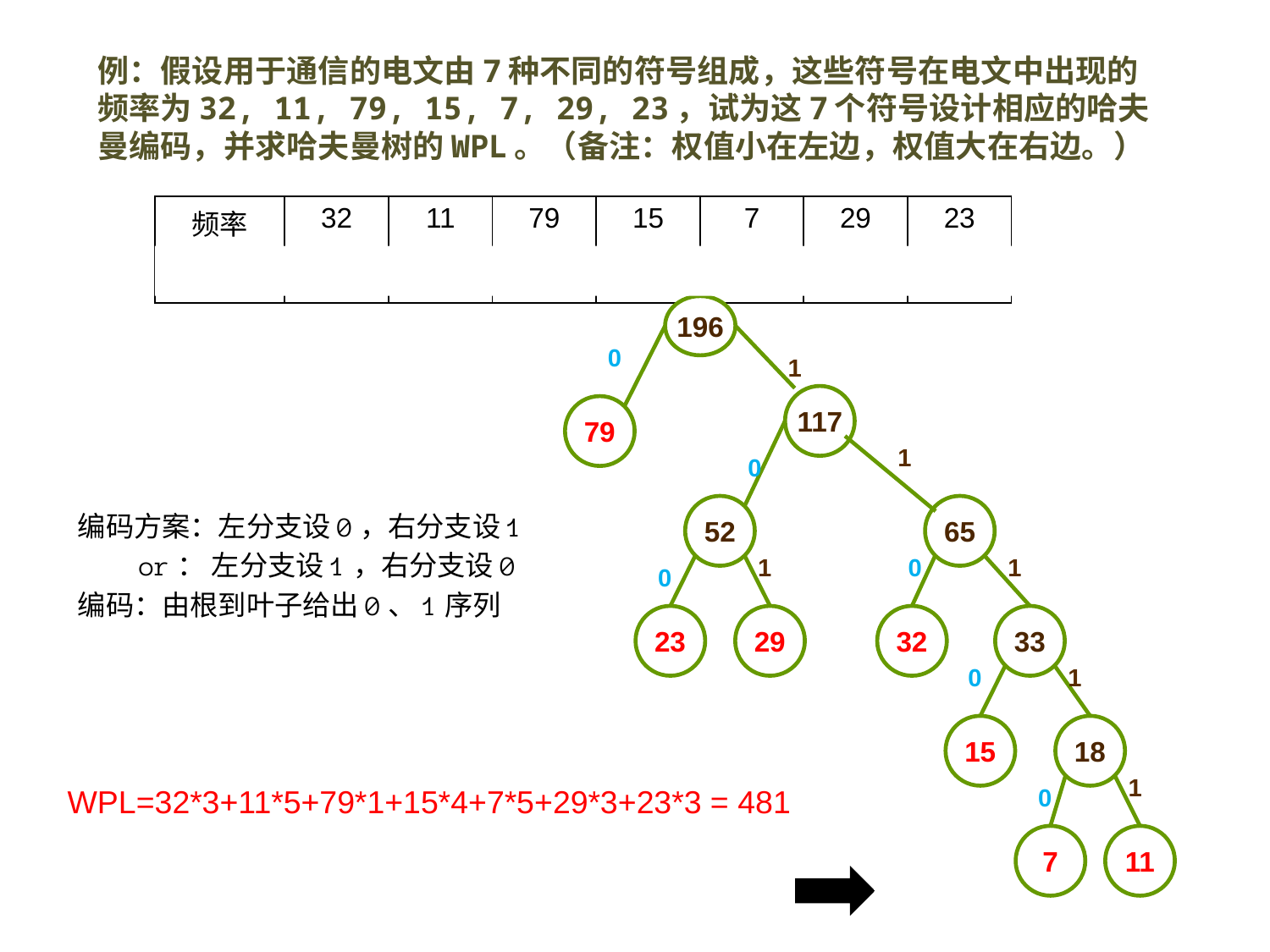

例：假设用于通信的电文由7种不同的符号组成，这些符号在电文中出现的频率为32, 11, 79, 15, 7, 29, 23，试为这7个符号设计相应的哈夫曼编码，并求哈夫曼树的WPL。（备注：权值小在左边，权值大在右边。）
| 频率 | 32 | 11 | 79 | 15 | 7 | 29 | 23 |
| --- | --- | --- | --- | --- | --- | --- | --- |
| 编码 | 110 | 11111 | 0 | 1110 | 11110 | 101 | 100 |

196
0
1
117
79
1
0
52
65
编码方案：左分支设0，右分支设1
    or： 左分支设1，右分支设0
编码：由根到叶子给出0、1序列
1
0
1
0
23
29
32
33
0
1
15
18
1
0
WPL=32*3+11*5+79*1+15*4+7*5+29*3+23*3 = 481
7
11